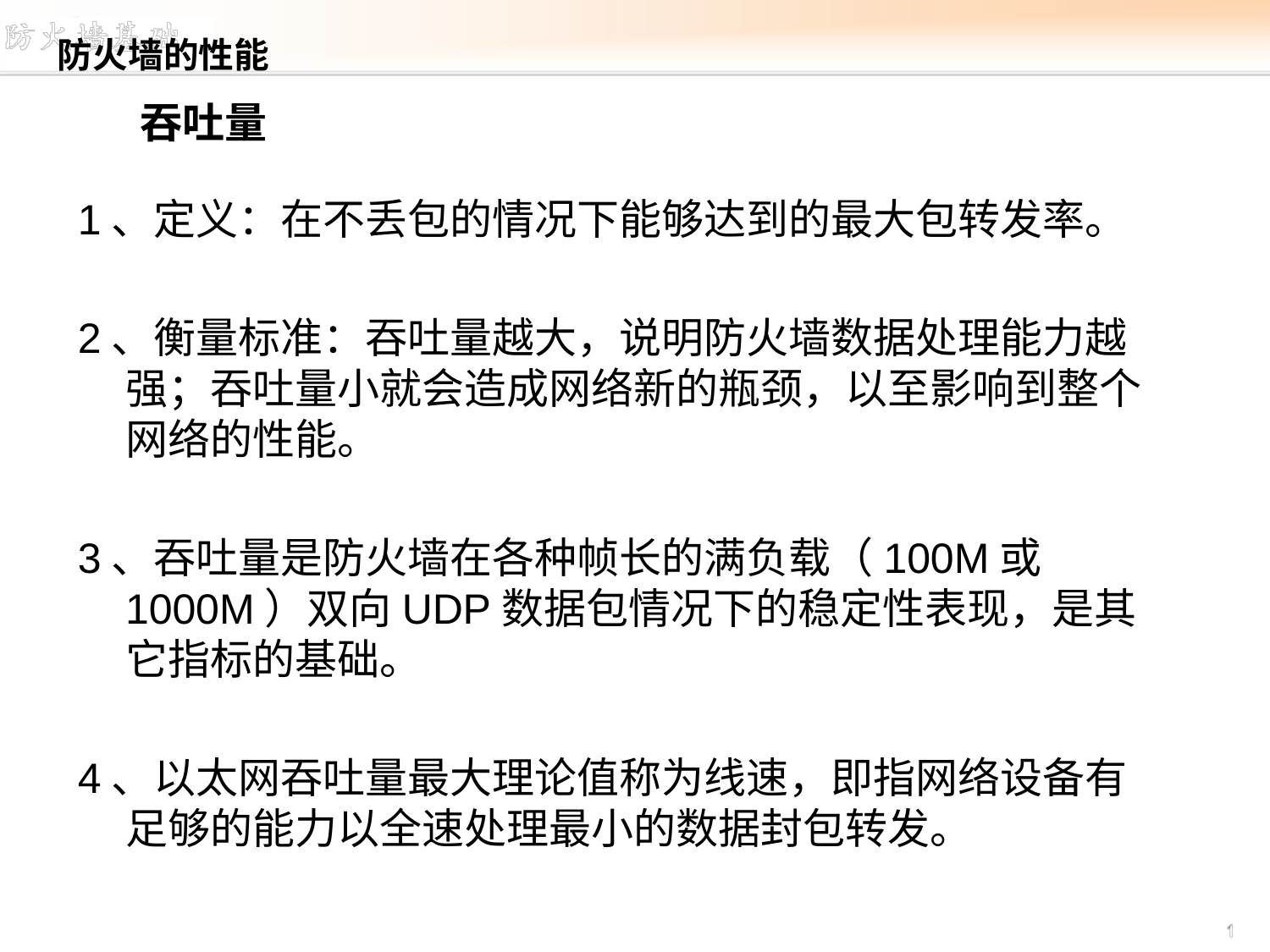

防火墙的性能
# 吞吐量
1、定义：在不丢包的情况下能够达到的最大包转发率。

2、衡量标准：吞吐量越大，说明防火墙数据处理能力越强；吞吐量小就会造成网络新的瓶颈，以至影响到整个网络的性能。

3、吞吐量是防火墙在各种帧长的满负载（100M或1000M）双向UDP数据包情况下的稳定性表现，是其它指标的基础。

4、以太网吞吐量最大理论值称为线速，即指网络设备有足够的能力以全速处理最小的数据封包转发。